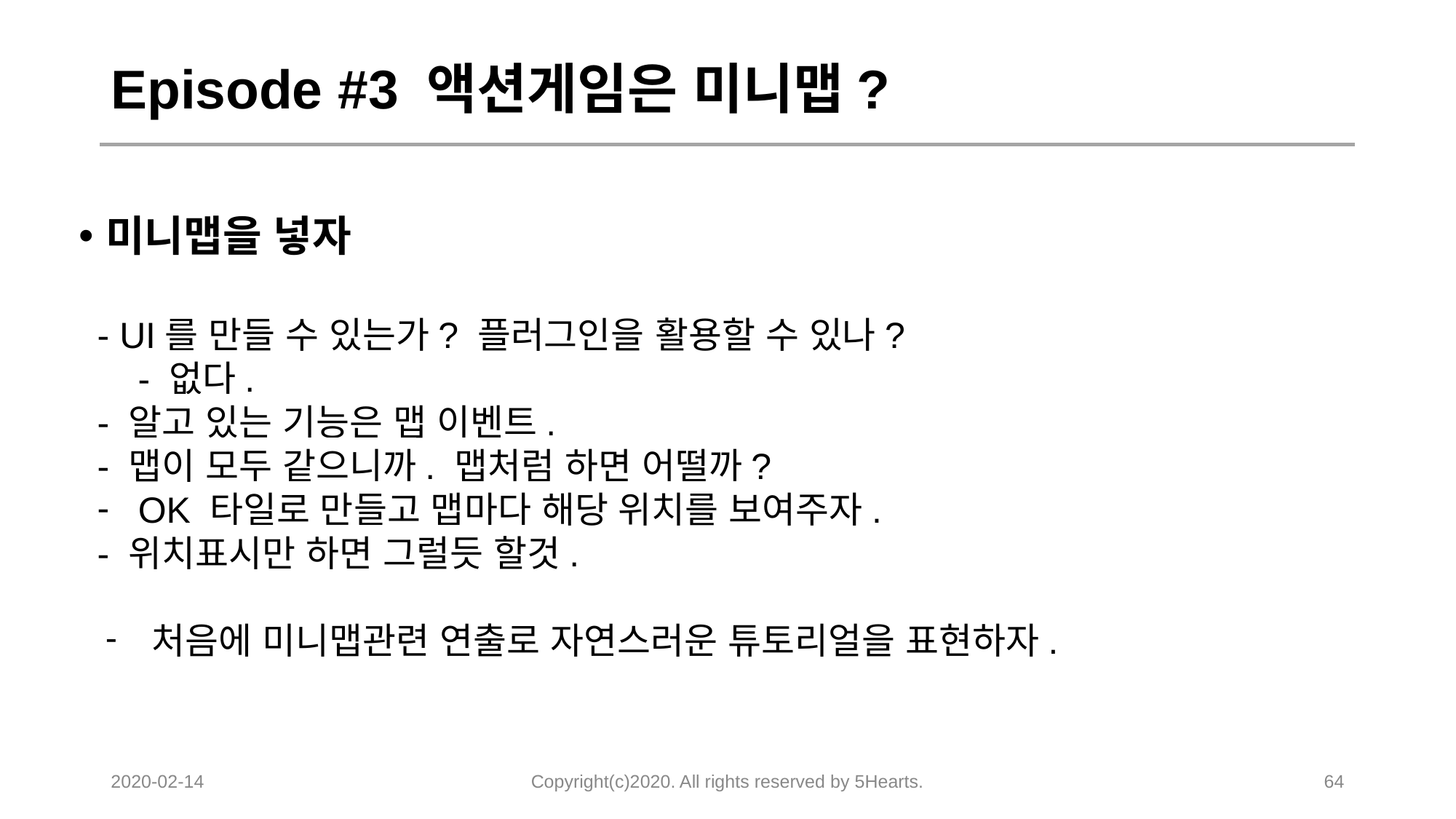

# Episode #3 액션게임은 미니맵?
미니맵을 넣자
- UI를 만들 수 있는가? 플러그인을 활용할 수 있나?
    - 없다.
- 알고 있는 기능은 맵 이벤트.
- 맵이 모두 같으니까. 맵처럼 하면 어떨까?
OK 타일로 만들고 맵마다 해당 위치를 보여주자.
- 위치표시만 하면 그럴듯 할것.

처음에 미니맵관련 연출로 자연스러운 튜토리얼을 표현하자.
2020-02-14
Copyright(c)2020. All rights reserved by 5Hearts.
64